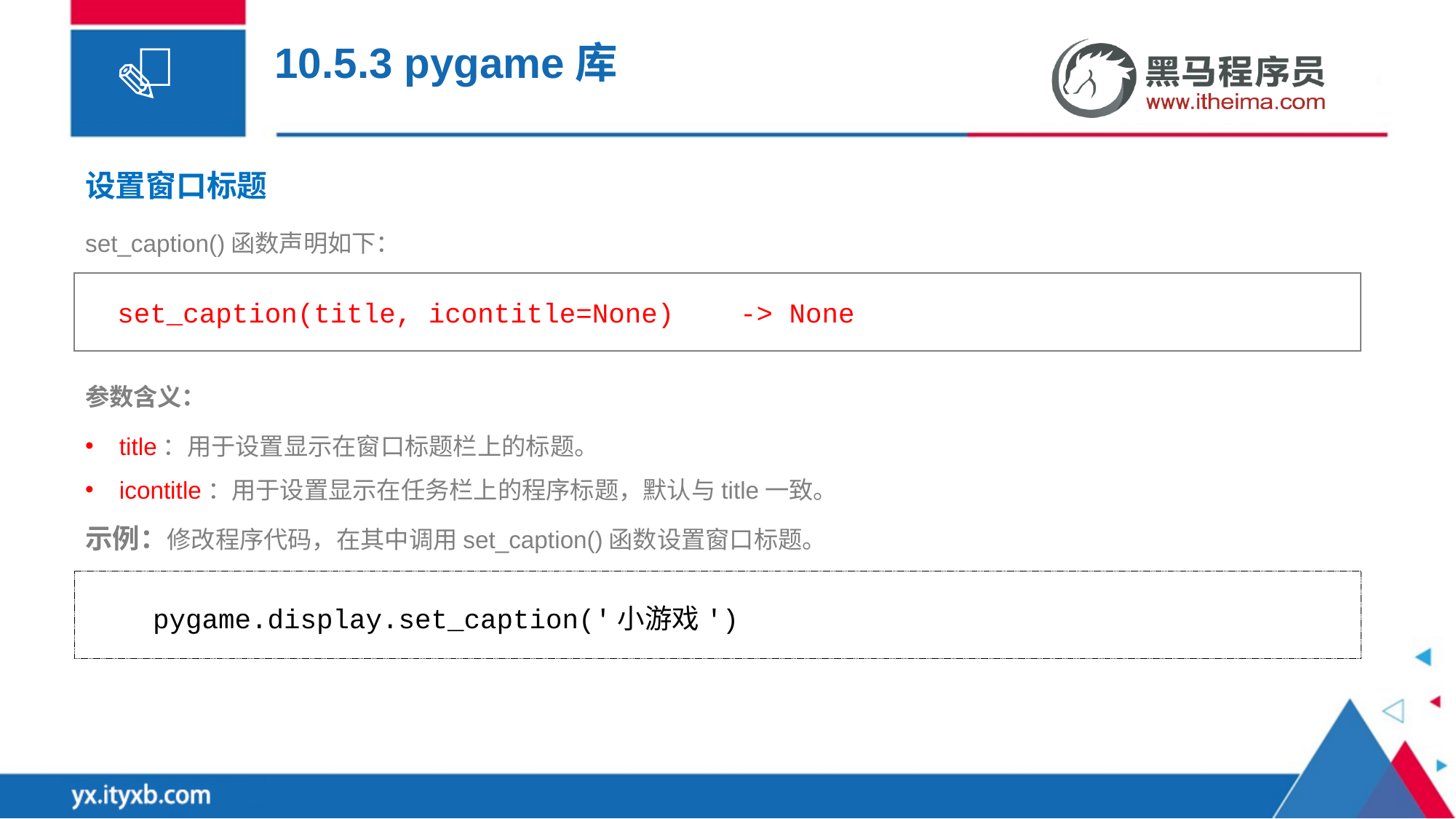

# 10.5.3 pygame库
设置窗口标题
set_caption()函数声明如下：

set_caption(title, icontitle=None)	-> None
参数含义：
title：用于设置显示在窗口标题栏上的标题。
icontitle：用于设置显示在任务栏上的程序标题，默认与title一致。
示例：修改程序代码，在其中调用set_caption()函数设置窗口标题。

pygame.display.set_caption('小游戏')